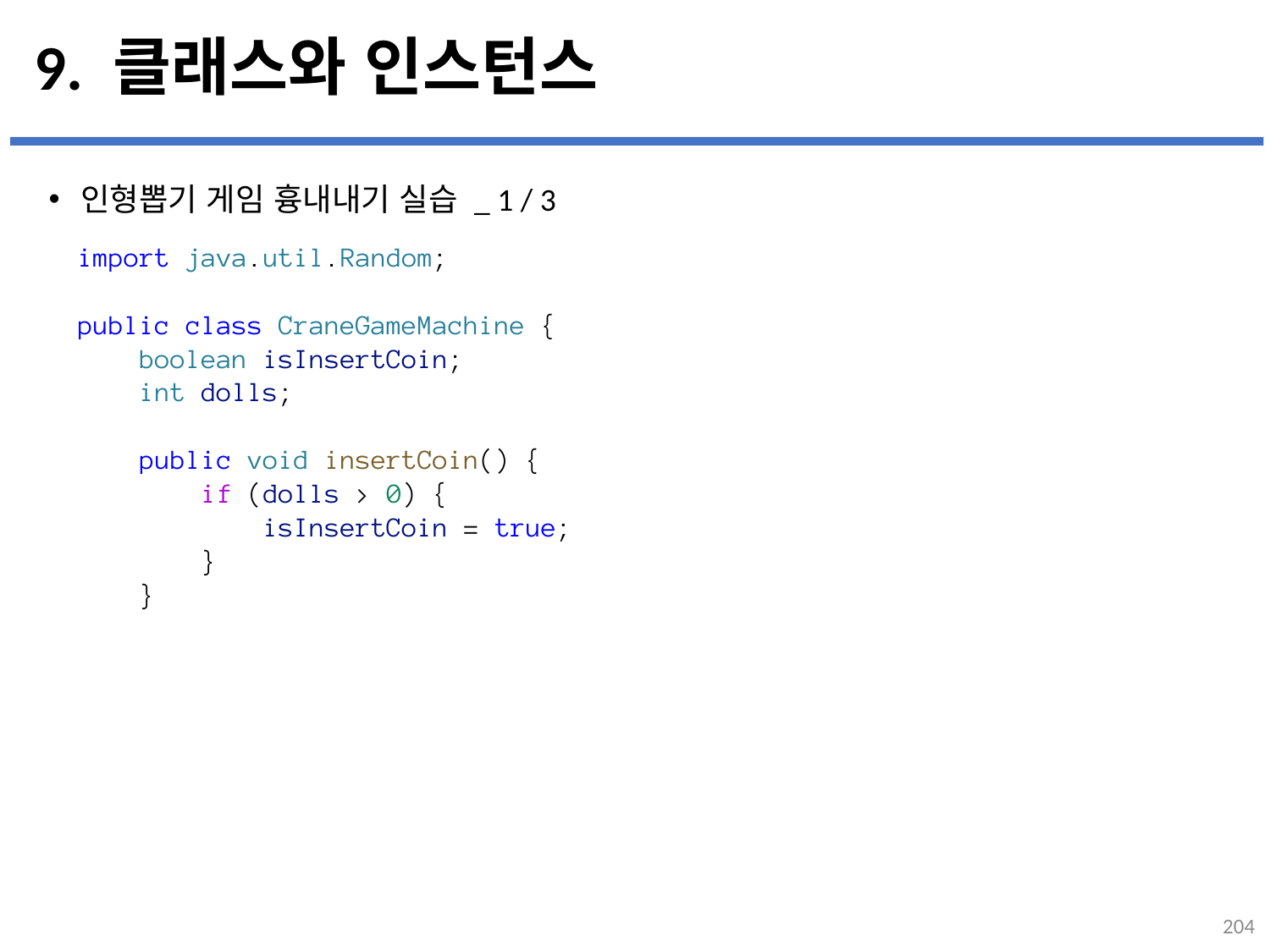

# 9. 클래스와 인스턴스
인형뽑기 게임 흉내내기 실습 _ 1 / 3

...

설명
import java.util.Random;
public class CraneGameMachine {
    boolean isInsertCoin;
    int dolls;
    public void insertCoin() {
        if (dolls > 0) {
            isInsertCoin = true;
        }
    }
204